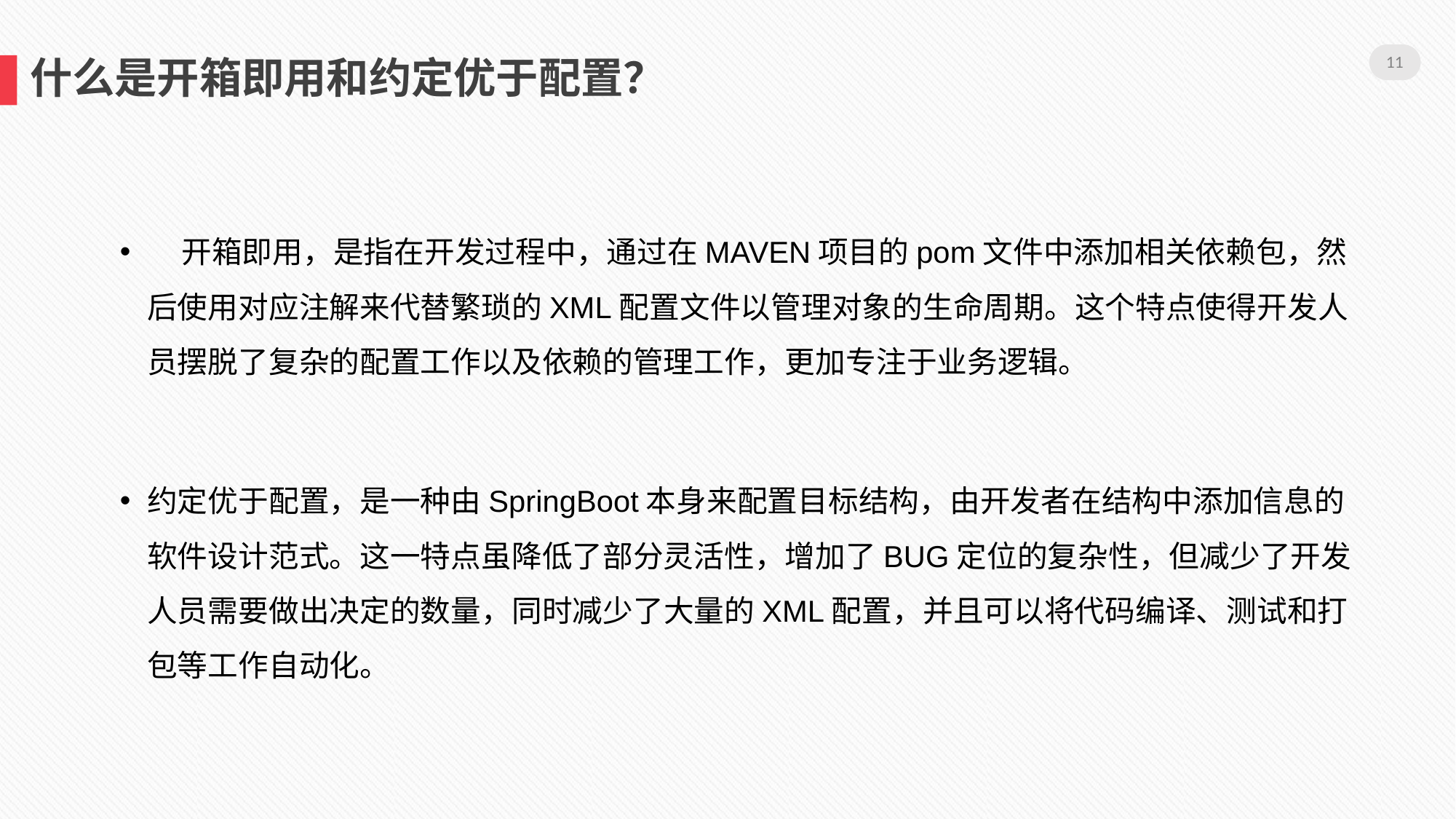

11
什么是开箱即用和约定优于配置？
    开箱即用，是指在开发过程中，通过在MAVEN项目的pom文件中添加相关依赖包，然后使用对应注解来代替繁琐的XML配置文件以管理对象的生命周期。这个特点使得开发人员摆脱了复杂的配置工作以及依赖的管理工作，更加专注于业务逻辑。

约定优于配置，是一种由SpringBoot本身来配置目标结构，由开发者在结构中添加信息的软件设计范式。这一特点虽降低了部分灵活性，增加了BUG定位的复杂性，但减少了开发人员需要做出决定的数量，同时减少了大量的XML配置，并且可以将代码编译、测试和打包等工作自动化。